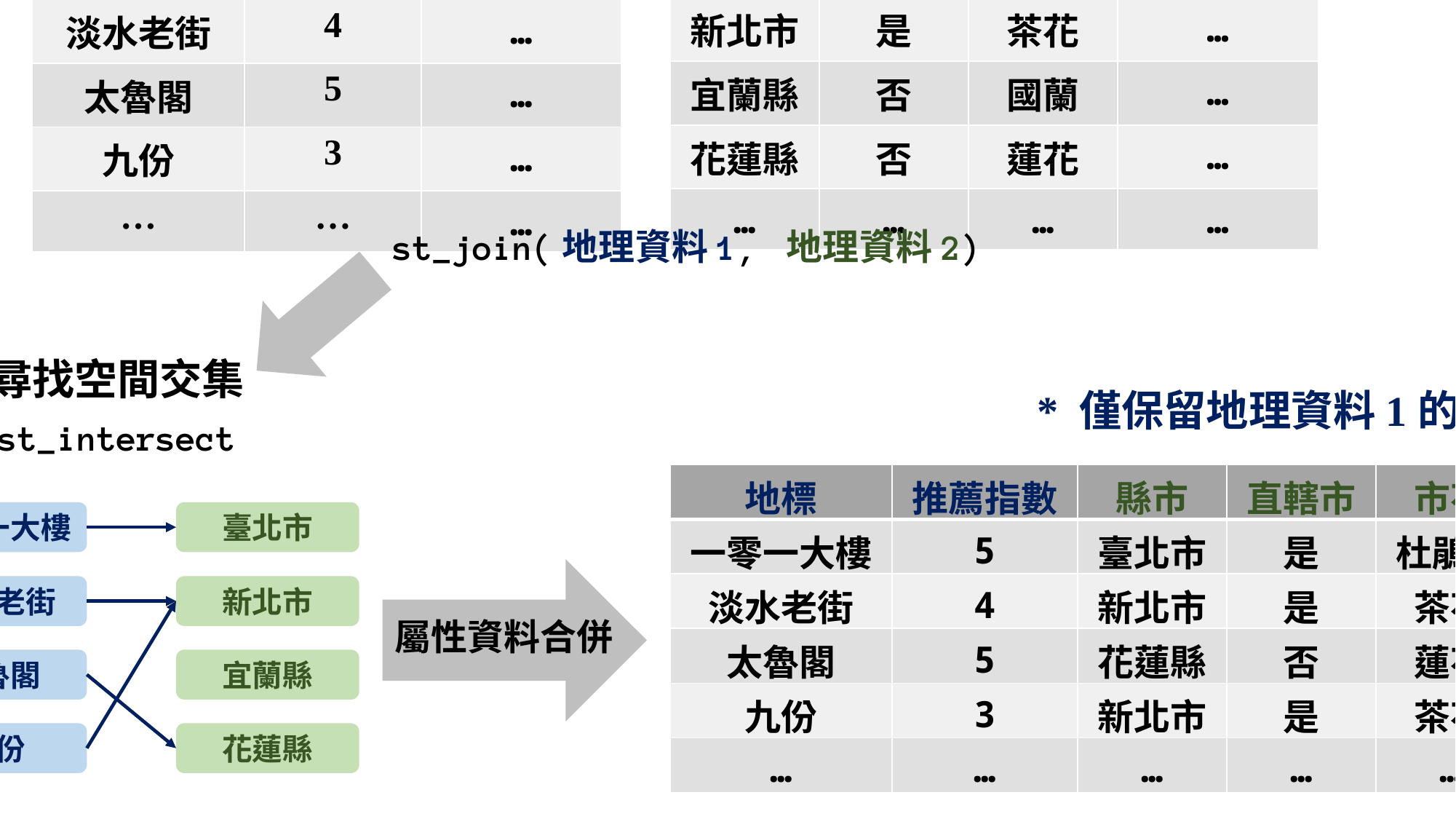

地理資料 1
地理資料 2
縣市行政區地理資料
地標地理資料
| 縣市 | 直轄市 | 市花 | Geometry2 |
| --- | --- | --- | --- |
| 臺北市 | 是 | 杜鵑花 | … |
| 新北市 | 是 | 茶花 | … |
| 宜蘭縣 | 否 | 國蘭 | … |
| 花蓮縣 | 否 | 蓮花 | … |
| … | … | … | … |
| 地標 | 推薦指數 | Geometry1 |
| --- | --- | --- |
| 一零一大樓 | 5 | … |
| 淡水老街 | 4 | … |
| 太魯閣 | 5 | … |
| 九份 | 3 | … |
| … | … | … |
st_join(地理資料1, 地理資料2)

尋找空間交集
* 僅保留地理資料1的空間資料
st_intersect
| 地標 | 推薦指數 | 縣市 | 直轄市 | 市花 | Geometry1 |
| --- | --- | --- | --- | --- | --- |
| 一零一大樓 | 5 | 臺北市 | 是 | 杜鵑花 | … |
| 淡水老街 | 4 | 新北市 | 是 | 茶花 | … |
| 太魯閣 | 5 | 花蓮縣 | 否 | 蓮花 | … |
| 九份 | 3 | 新北市 | 是 | 茶花 | … |
| … | … | … | … | … | … |
一零一大樓
臺北市

淡水老街
新北市
屬性資料合併
太魯閣
宜蘭縣
九份
花蓮縣